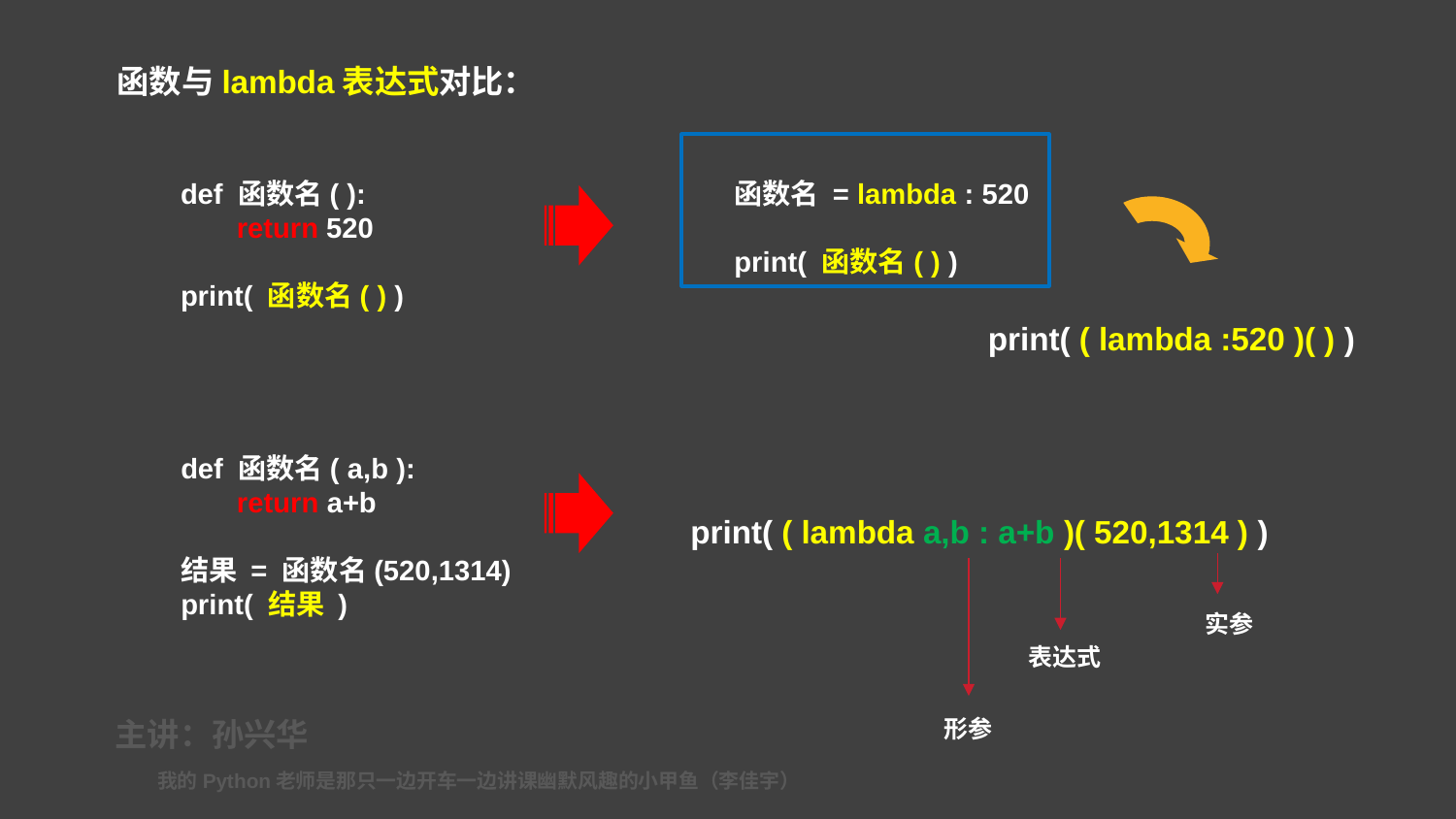

函数与lambda表达式对比：

函数名 = lambda : 520

print( 函数名( ) )
def 函数名( ):
       return 520

print( 函数名( ) )

print( ( lambda :520 )( ) )
def 函数名( a,b ):
       return a+b

结果 = 函数名(520,1314)
print( 结果 )

print( ( lambda a,b : a+b )( 520,1314 ) )
实参
表达式
形参